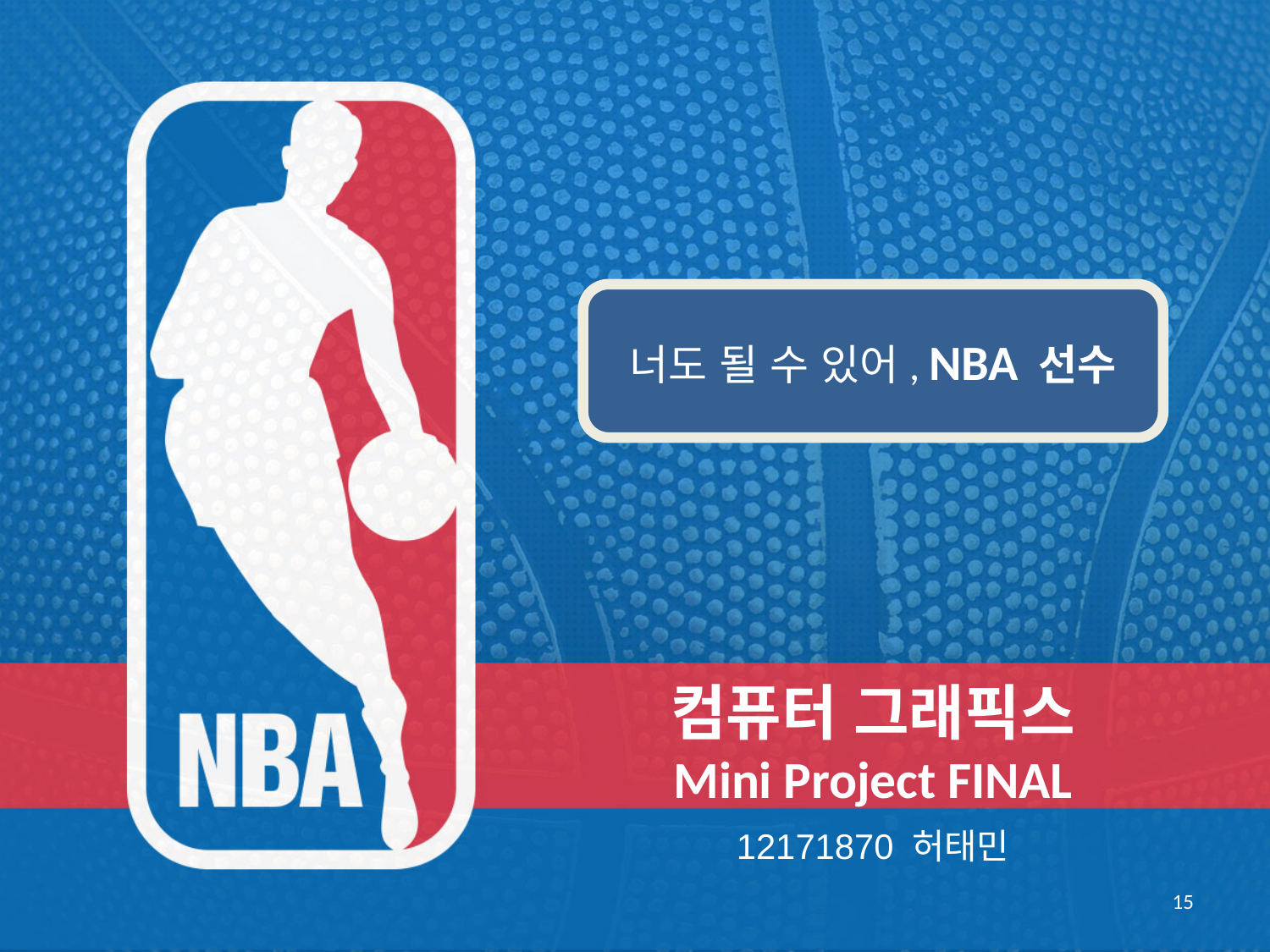

너도 될 수 있어, NBA 선수
# 컴퓨터 그래픽스 Mini Project FINAL
12171870 허태민
15